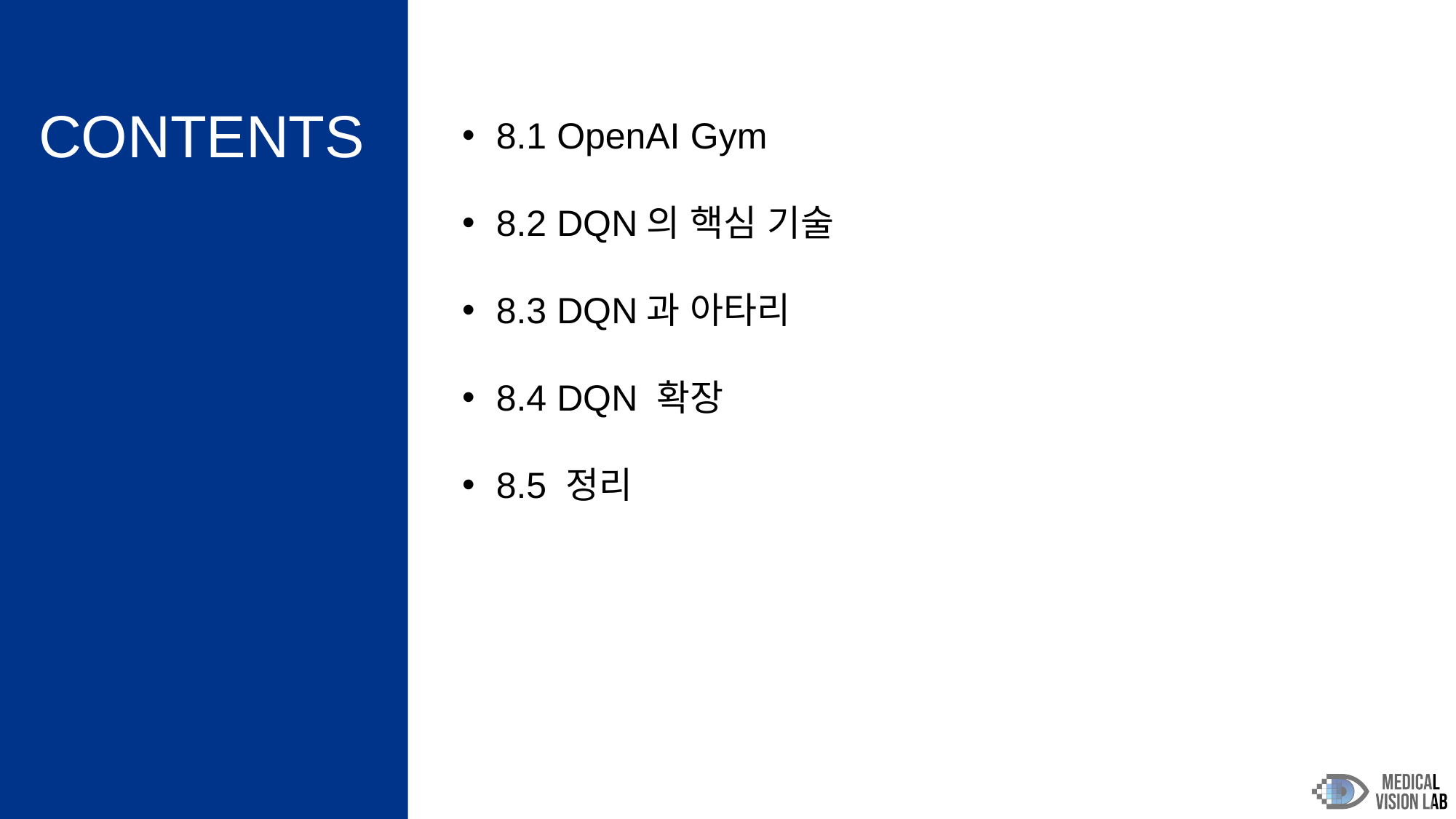

8.1 OpenAI Gym

8.2 DQN의 핵심 기술

8.3 DQN과 아타리

8.4 DQN 확장

8.5 정리